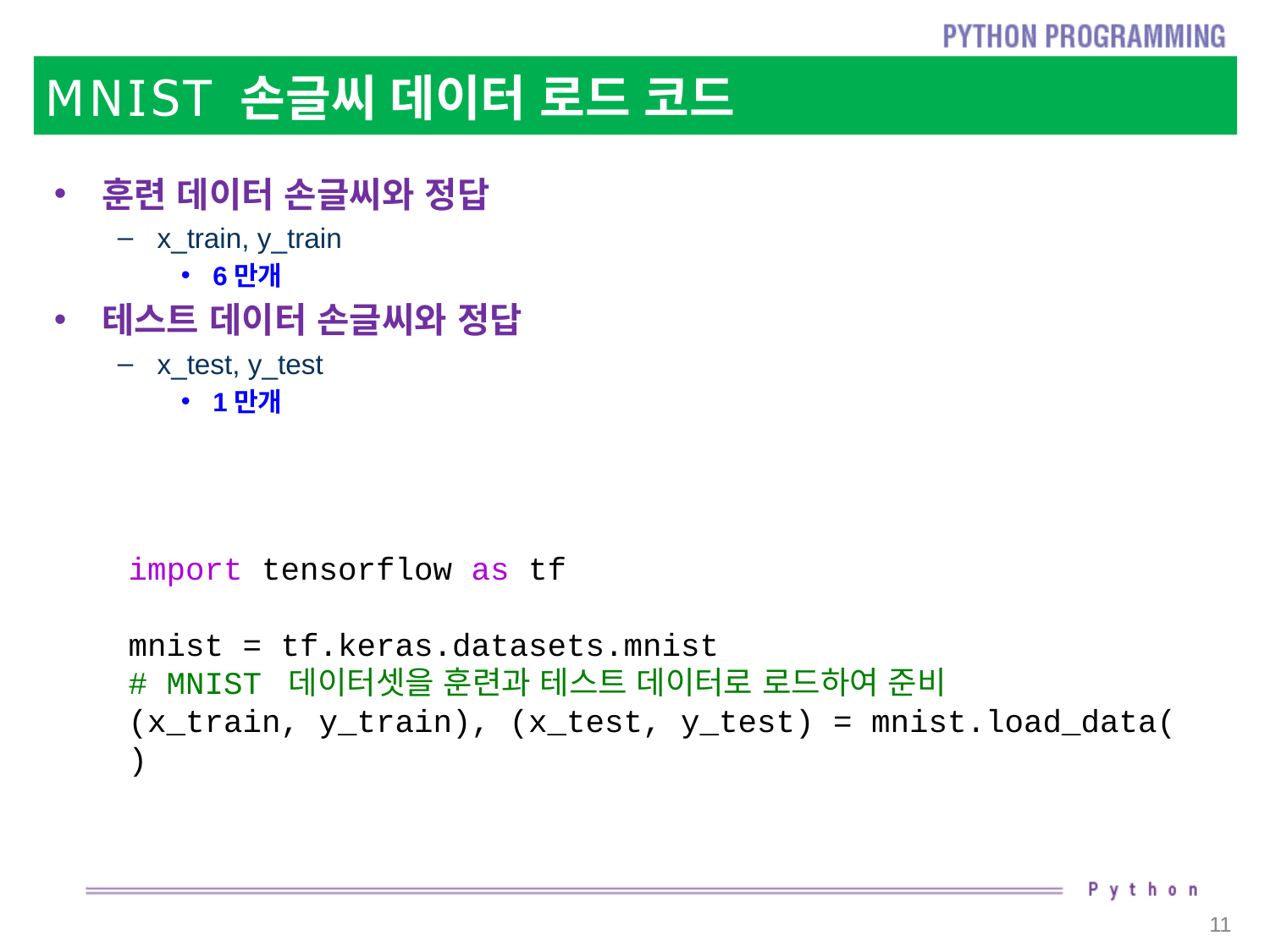

# MNIST 손글씨 데이터 로드 코드
훈련 데이터 손글씨와 정답
x_train, y_train
6만개
테스트 데이터 손글씨와 정답
x_test, y_test
1만개
import tensorflow as tf
mnist = tf.keras.datasets.mnist
# MNIST 데이터셋을 훈련과 테스트 데이터로 로드하여 준비
(x_train, y_train), (x_test, y_test) = mnist.load_data()
11